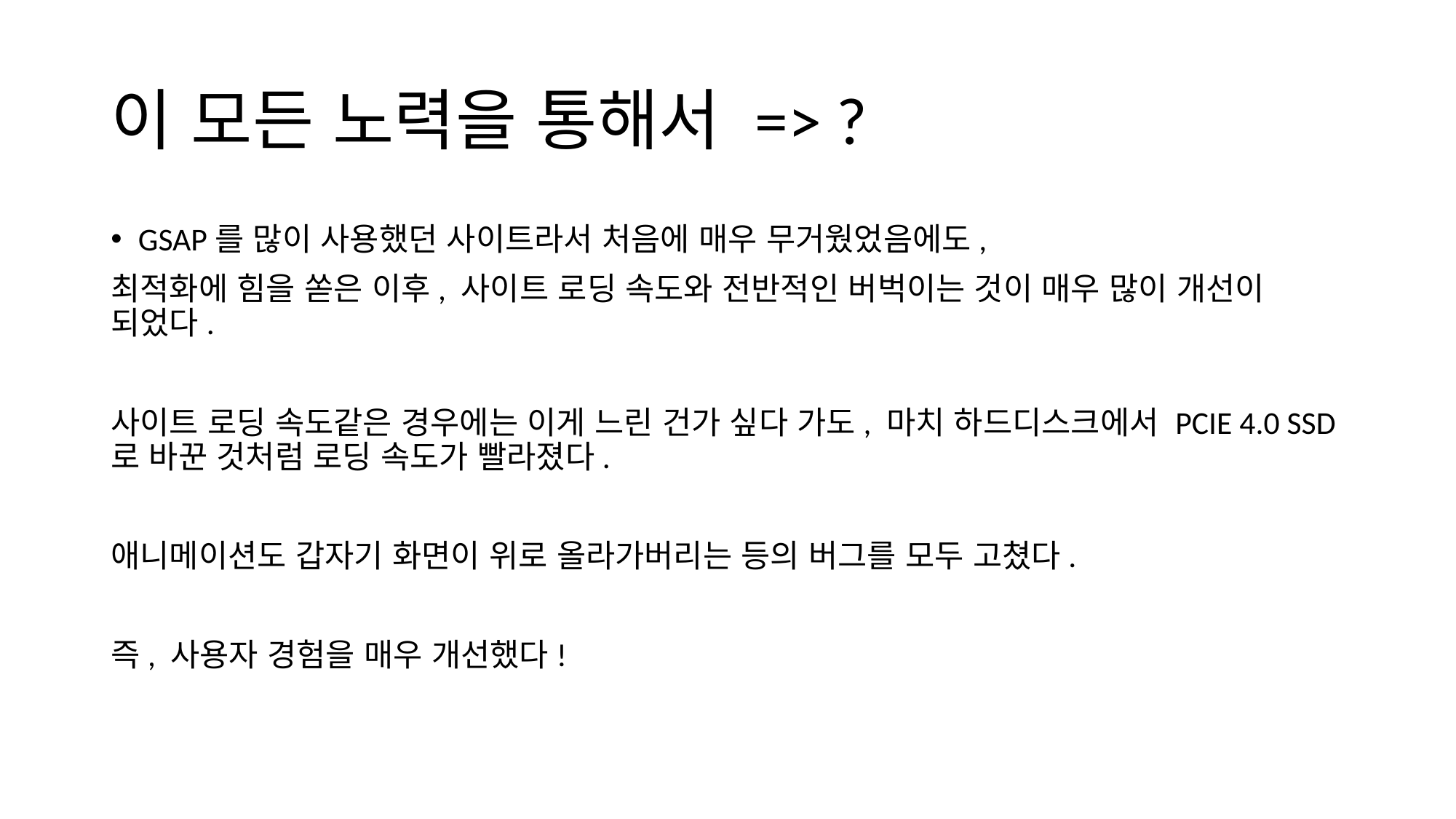

# 이 모든 노력을 통해서 => ?
GSAP를 많이 사용했던 사이트라서 처음에 매우 무거웠었음에도,
최적화에 힘을 쏟은 이후, 사이트 로딩 속도와 전반적인 버벅이는 것이 매우 많이 개선이 되었다.

사이트 로딩 속도같은 경우에는 이게 느린 건가 싶다 가도, 마치 하드디스크에서 PCIE 4.0 SSD로 바꾼 것처럼 로딩 속도가 빨라졌다.

애니메이션도 갑자기 화면이 위로 올라가버리는 등의 버그를 모두 고쳤다.

즉, 사용자 경험을 매우 개선했다!